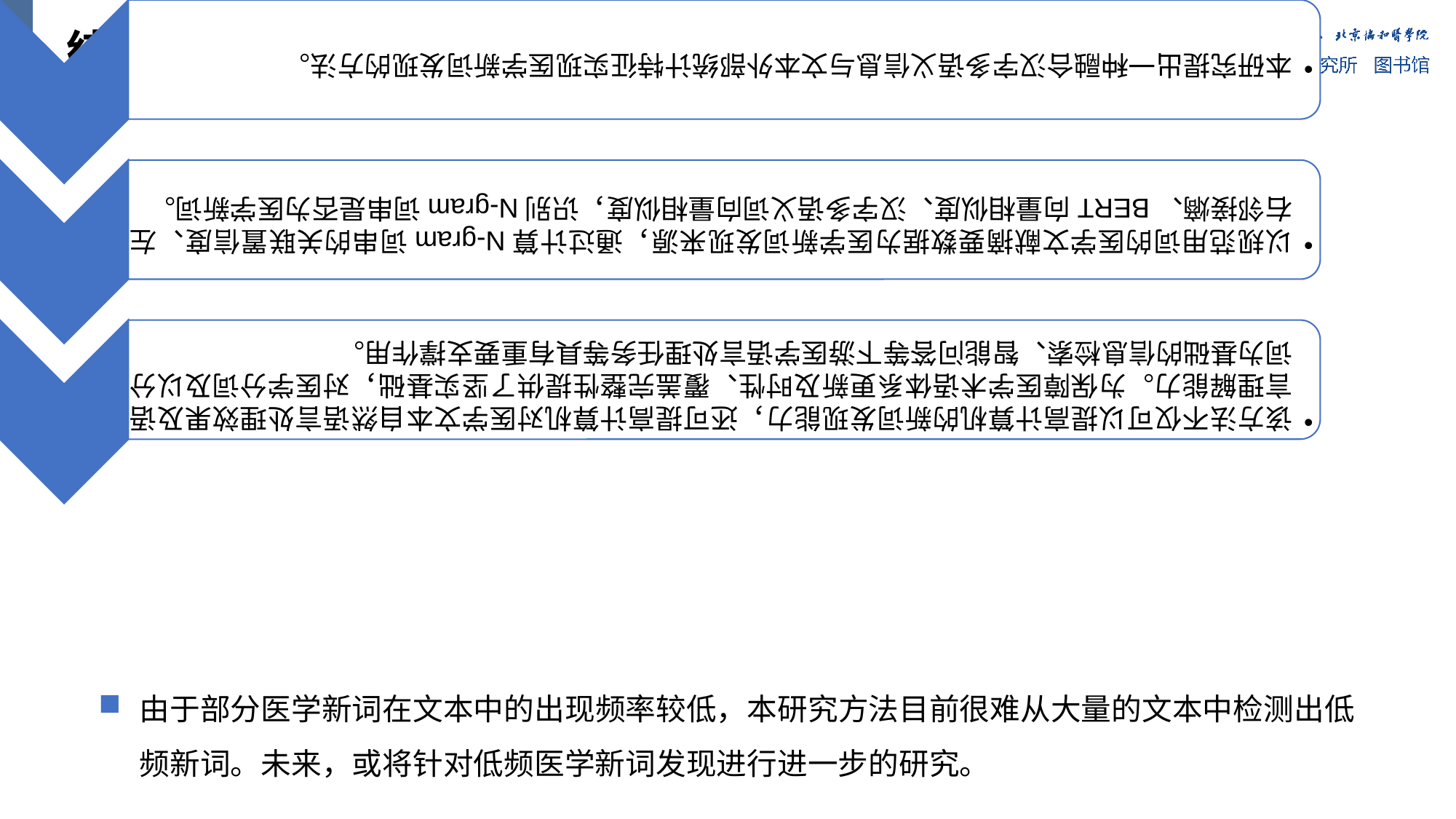

结论与展望

本研究提出一种融合汉字多语义信息与文本外部统计特征实现医学新词发现的方法。

以规范用词的医学文献摘要数据为医学新词发现来源，通过计算N-gram词串的关联置信度、左右邻接熵、BERT向量相似度、汉字多语义词向量相似度，识别N-gram词串是否为医学新词。

该方法不仅可以提高计算机的新词发现能力，还可提高计算机对医学文本自然语言处理效果及语言理解能力。为保障医学术语体系更新及时性、覆盖完整性提供了坚实基础，对医学分词及以分词为基础的信息检索、智能问答等下游医学语言处理任务等具有重要支撑作用。
由于部分医学新词在文本中的出现频率较低，本研究方法目前很难从大量的文本中检测出低频新词。未来，或将针对低频医学新词发现进行进一步的研究。